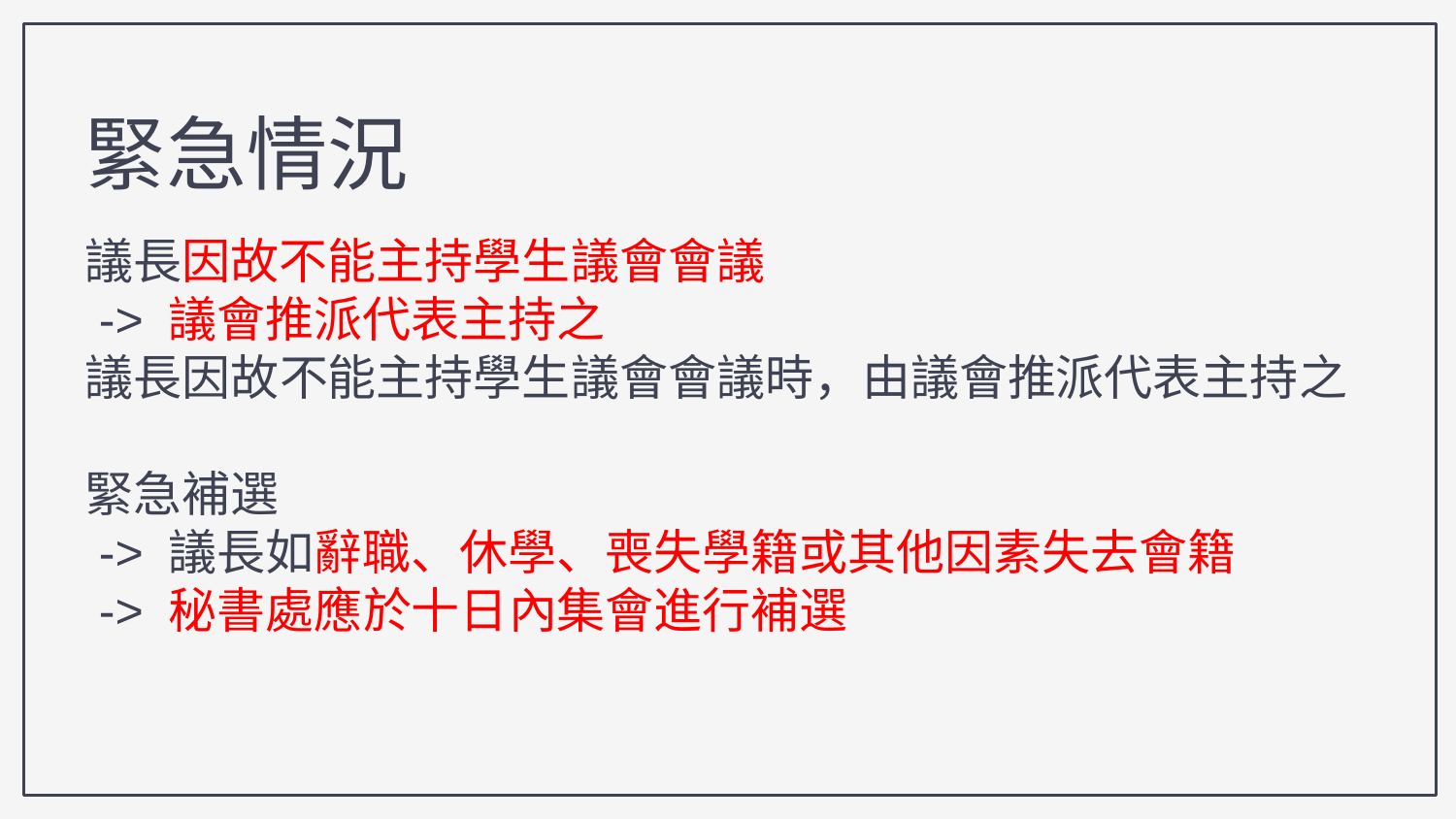

緊急情況
議長因故不能主持學生議會會議
 -> 議會推派代表主持之
議長因故不能主持學生議會會議時，由議會推派代表主持之

緊急補選
 -> 議長如辭職、休學、喪失學籍或其他因素失去會籍
 -> 秘書處應於十日內集會進行補選